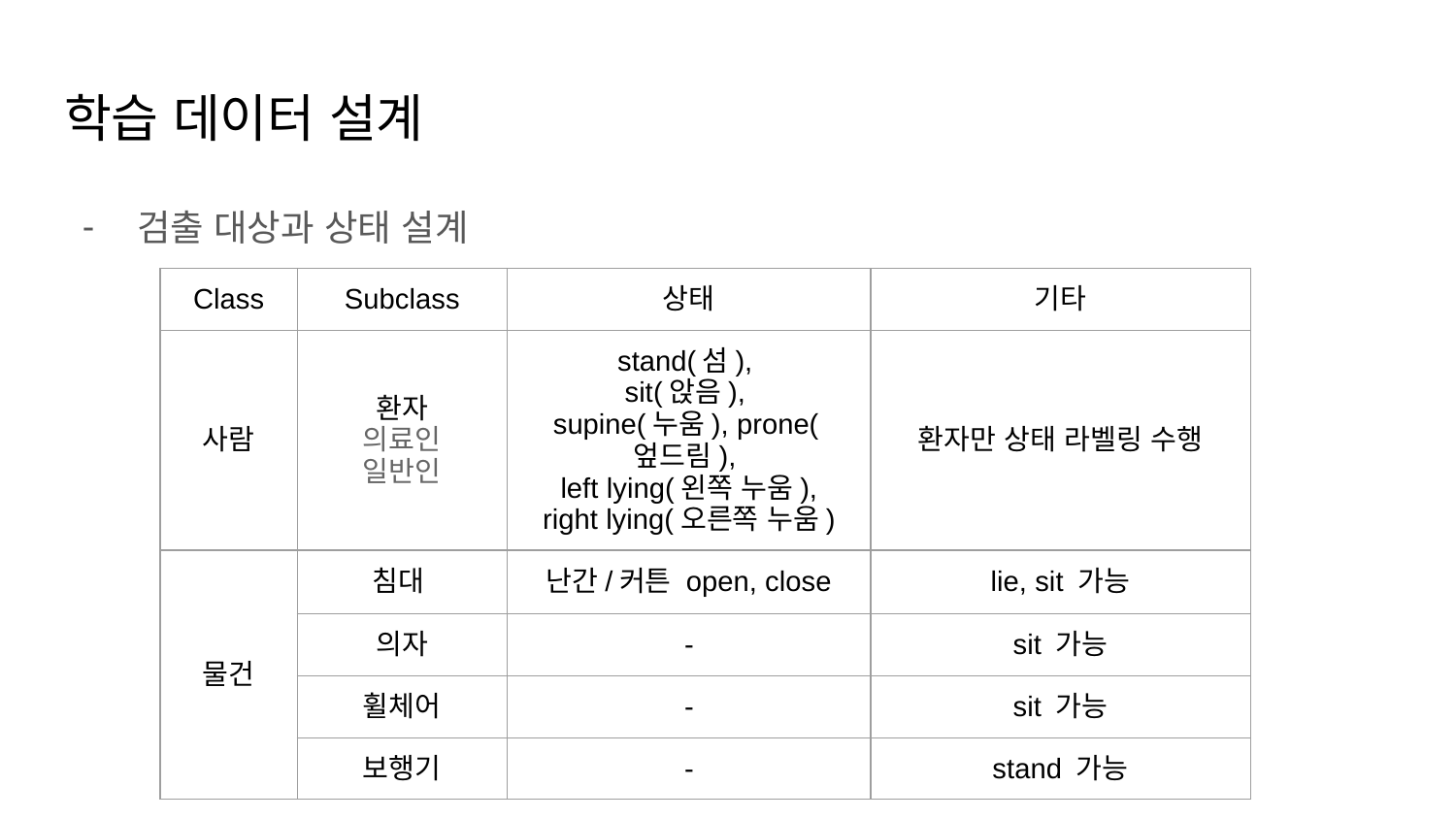

# 학습 데이터 설계
검출 대상과 상태 설계
| Class | Subclass | 상태 | 기타 |
| --- | --- | --- | --- |
| 사람 | 환자 의료인 일반인 | stand(섬), sit(앉음), supine(누움), prone(엎드림), left lying(왼쪽 누움), right lying(오른쪽 누움) | 환자만 상태 라벨링 수행 |
| 물건 | 침대 | 난간/커튼 open, close | lie, sit 가능 |
|  | 의자 | - | sit 가능 |
|  | 휠체어 | - | sit 가능 |
|  | 보행기 | - | stand 가능 |